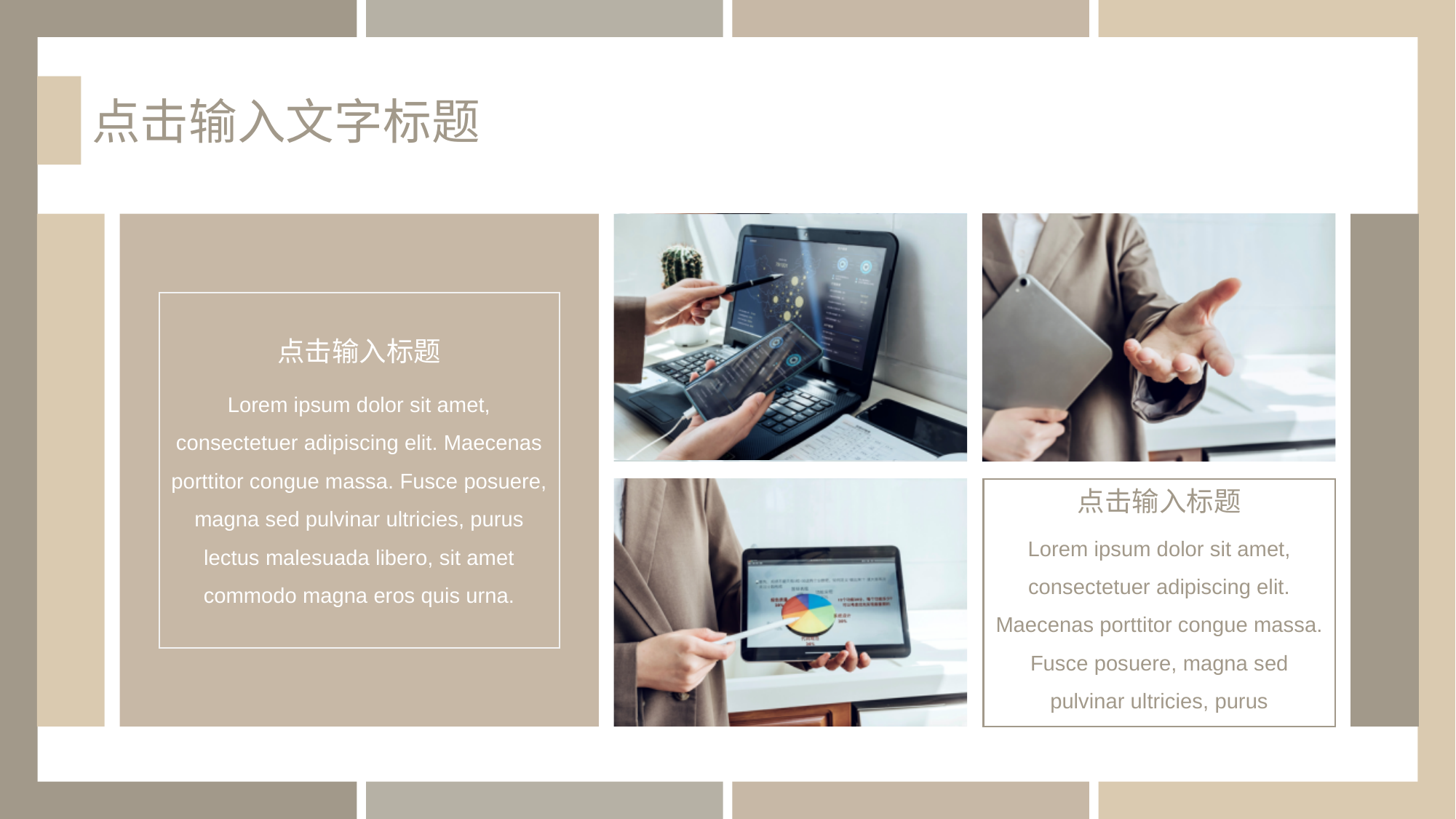

点击输入文字标题

点击输入标题
Lorem ipsum dolor sit amet, consectetuer adipiscing elit. Maecenas porttitor congue massa. Fusce posuere, magna sed pulvinar ultricies, purus lectus malesuada libero, sit amet commodo magna eros quis urna.

点击输入标题
Lorem ipsum dolor sit amet, consectetuer adipiscing elit. Maecenas porttitor congue massa. Fusce posuere, magna sed pulvinar ultricies, purus